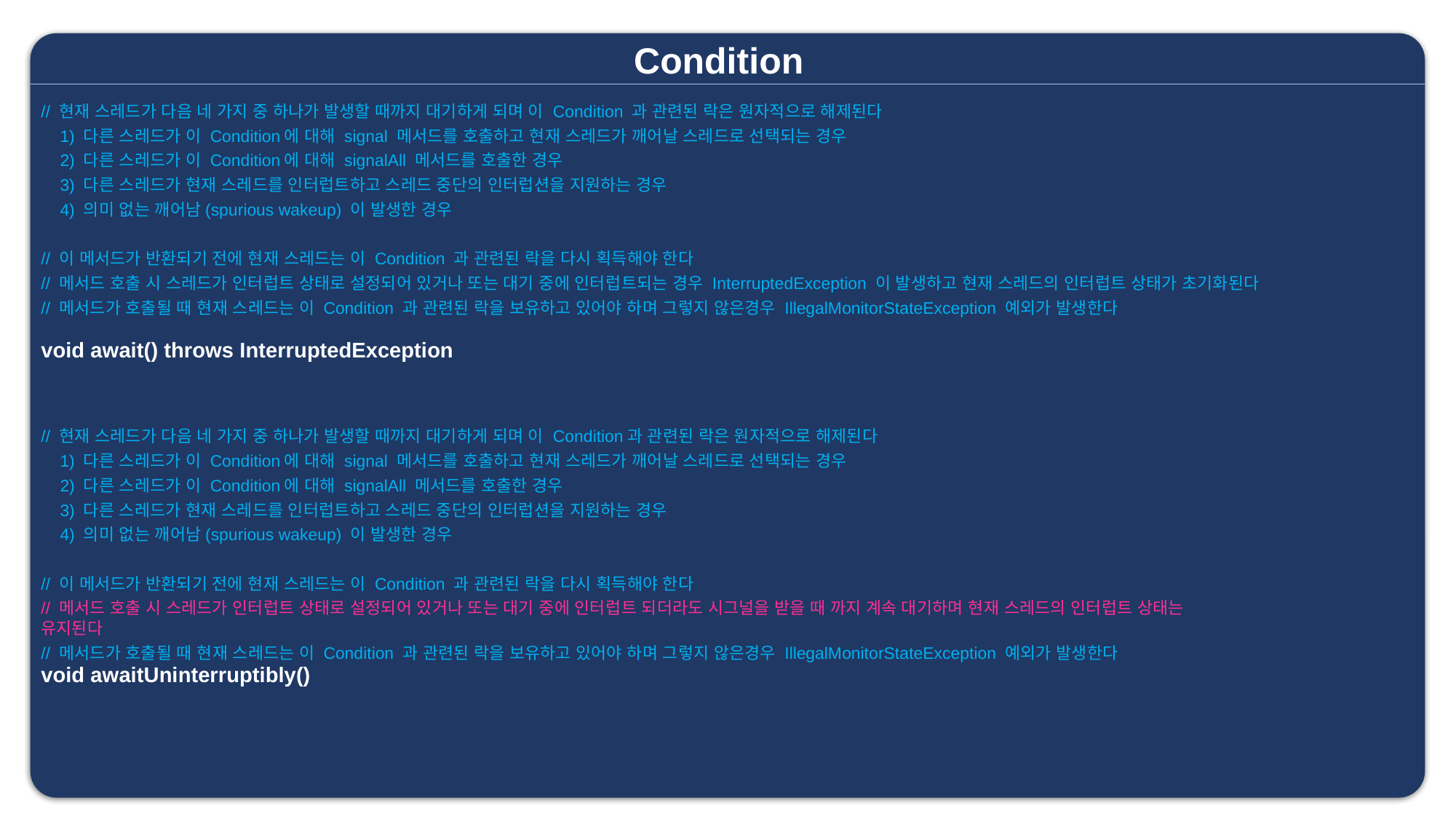

Condition

// 현재 스레드가 다음 네 가지 중 하나가 발생할 때까지 대기하게 되며 이 Condition 과 관련된 락은 원자적으로 해제된다
    1) 다른 스레드가 이 Condition에 대해 signal 메서드를 호출하고 현재 스레드가 깨어날 스레드로 선택되는 경우
    2) 다른 스레드가 이 Condition에 대해 signalAll 메서드를 호출한 경우
    3) 다른 스레드가 현재 스레드를 인터럽트하고 스레드 중단의 인터럽션을 지원하는 경우
    4) 의미 없는 깨어남(spurious wakeup) 이 발생한 경우

// 이 메서드가 반환되기 전에 현재 스레드는 이 Condition 과 관련된 락을 다시 획득해야 한다
// 메서드 호출 시 스레드가 인터럽트 상태로 설정되어 있거나 또는 대기 중에 인터럽트되는 경우 InterruptedException 이 발생하고 현재 스레드의 인터럽트 상태가 초기화된다
// 메서드가 호출될 때 현재 스레드는 이 Condition 과 관련된 락을 보유하고 있어야 하며 그렇지 않은경우 IllegalMonitorStateException 예외가 발생한다
void await() throws InterruptedException

void awaitUninterruptibly()
// 현재 스레드가 다음 네 가지 중 하나가 발생할 때까지 대기하게 되며 이 Condition과 관련된 락은 원자적으로 해제된다
    1) 다른 스레드가 이 Condition에 대해 signal 메서드를 호출하고 현재 스레드가 깨어날 스레드로 선택되는 경우
    2) 다른 스레드가 이 Condition에 대해 signalAll 메서드를 호출한 경우
    3) 다른 스레드가 현재 스레드를 인터럽트하고 스레드 중단의 인터럽션을 지원하는 경우
    4) 의미 없는 깨어남(spurious wakeup) 이 발생한 경우

// 이 메서드가 반환되기 전에 현재 스레드는 이 Condition 과 관련된 락을 다시 획득해야 한다
// 메서드 호출 시 스레드가 인터럽트 상태로 설정되어 있거나 또는 대기 중에 인터럽트 되더라도 시그널을 받을 때 까지 계속 대기하며 현재 스레드의 인터럽트 상태는 유지된다
// 메서드가 호출될 때 현재 스레드는 이 Condition 과 관련된 락을 보유하고 있어야 하며 그렇지 않은경우 IllegalMonitorStateException 예외가 발생한다